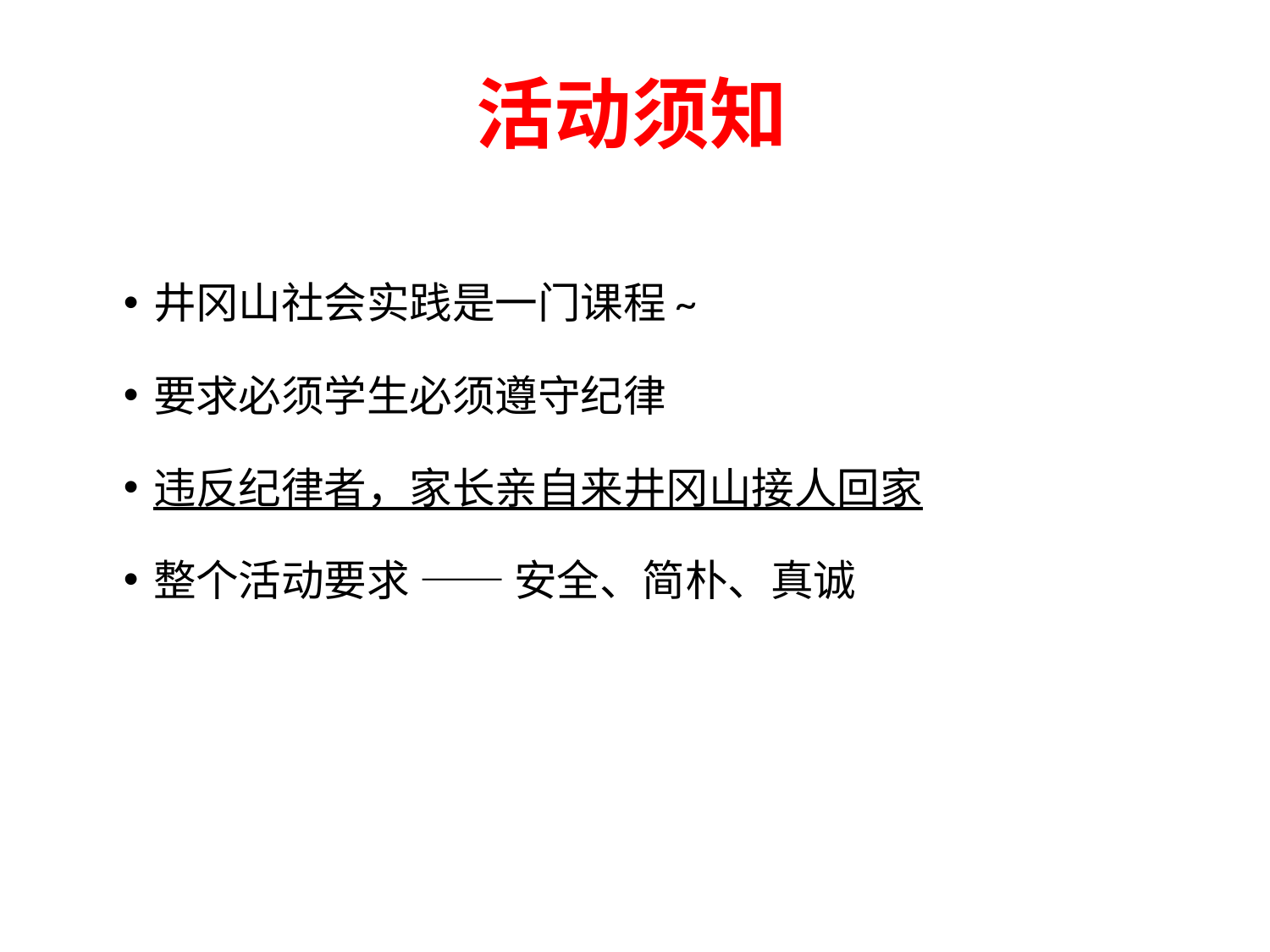

# 活动须知
井冈山社会实践是一门课程~
要求必须学生必须遵守纪律
违反纪律者，家长亲自来井冈山接人回家
整个活动要求 —— 安全、简朴、真诚